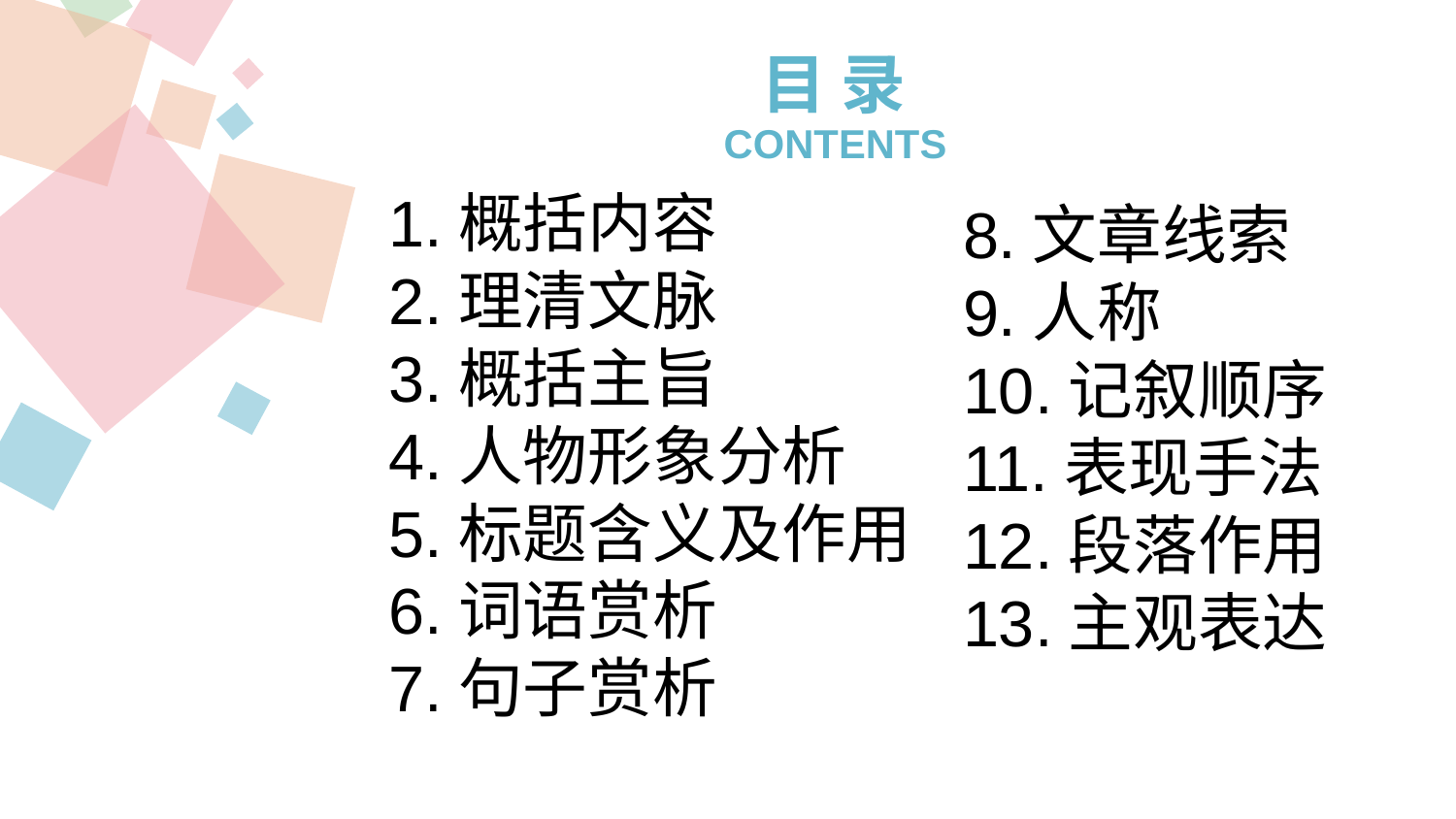

目 录
CONTENTS
1.概括内容
2.理清文脉
3.概括主旨
4.人物形象分析
5.标题含义及作用
6.词语赏析
7.句子赏析
8.文章线索
9.人称
10.记叙顺序
11.表现手法
12.段落作用
13.主观表达